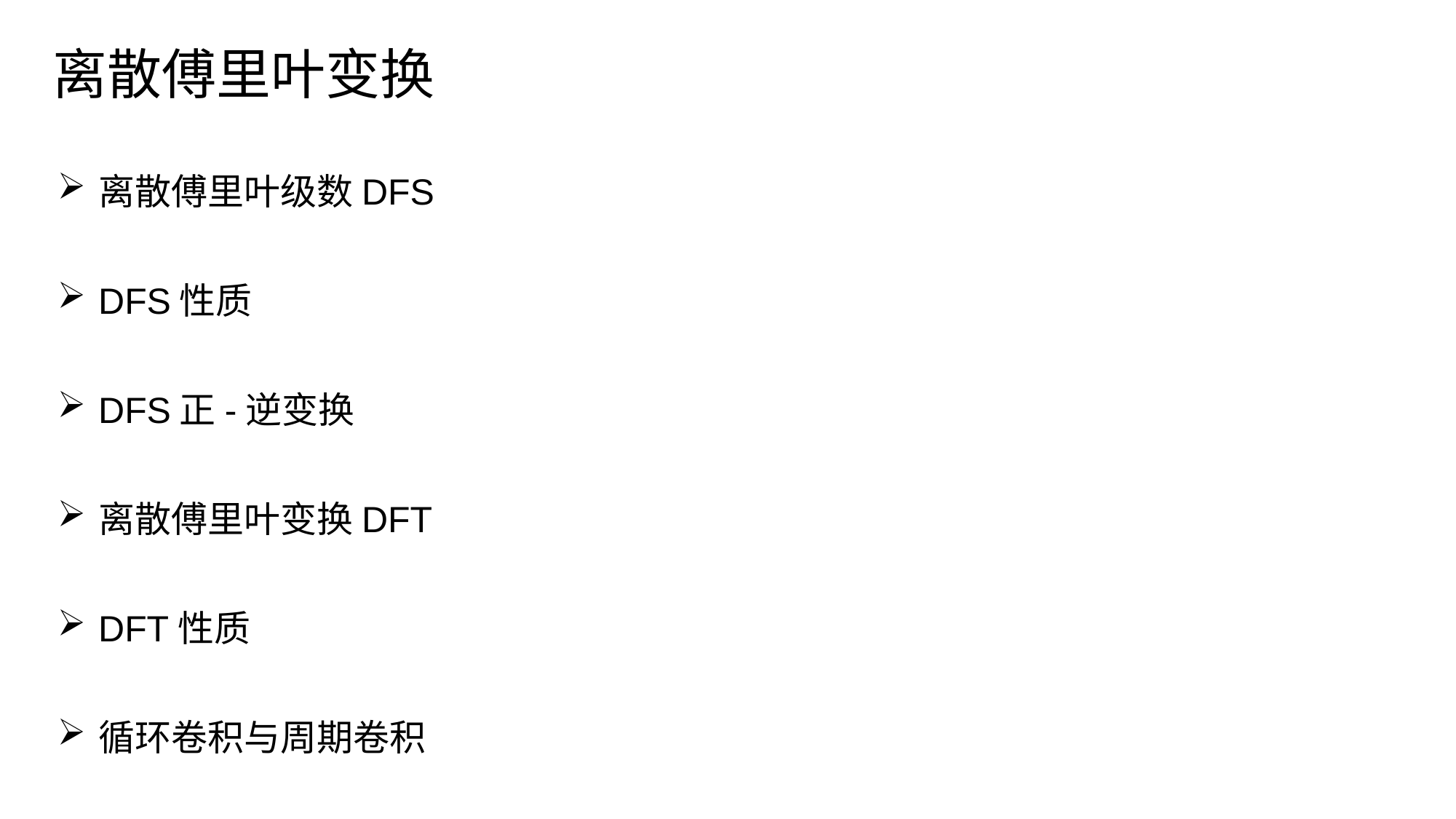

# 离散傅里叶变换
离散傅里叶级数DFS
DFS性质
DFS正-逆变换
离散傅里叶变换DFT
DFT性质
循环卷积与周期卷积
19